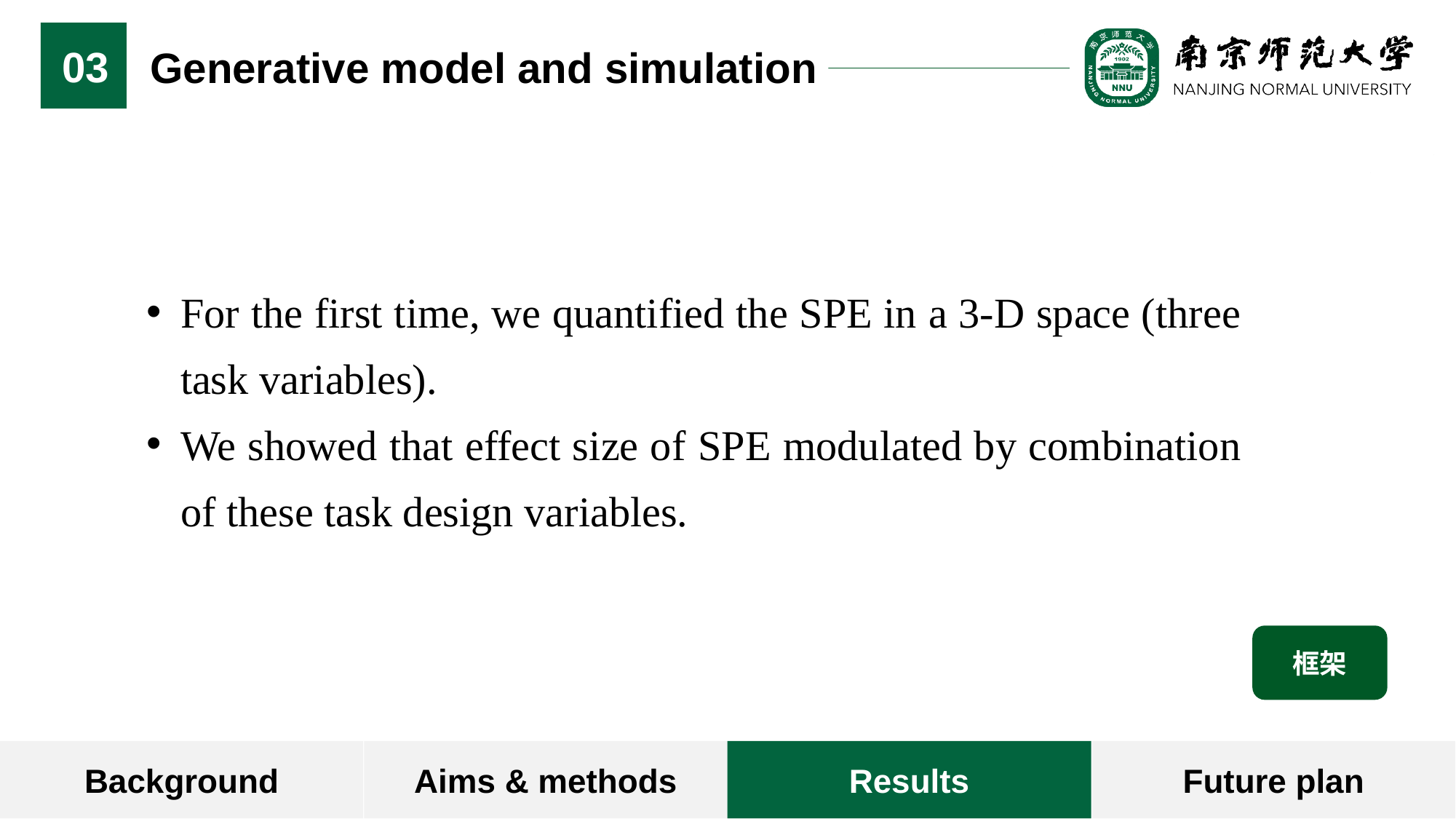

03
Generative model and simulation
For the first time, we quantified the SPE in a 3-D space (three task variables).
We showed that effect size of SPE modulated by combination of these task design variables.
框架
Background
Aims & methods
Results
Future plan
21